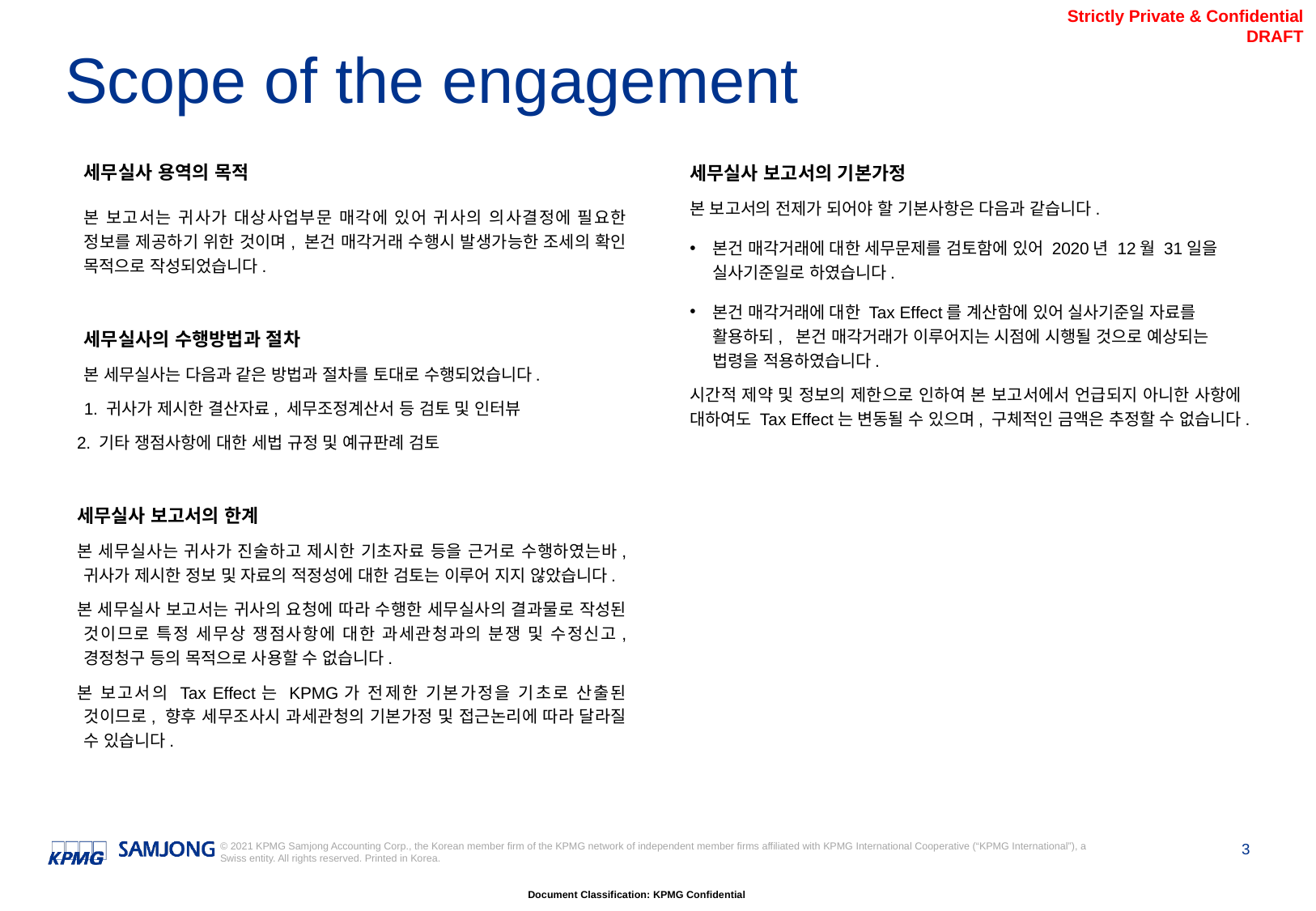

# Scope of the engagement
세무실사 용역의 목적
본 보고서는 귀사가 대상사업부문 매각에 있어 귀사의 의사결정에 필요한 정보를 제공하기 위한 것이며, 본건 매각거래 수행시 발생가능한 조세의 확인 목적으로 작성되었습니다.

세무실사의 수행방법과 절차
본 세무실사는 다음과 같은 방법과 절차를 토대로 수행되었습니다.
1. 귀사가 제시한 결산자료, 세무조정계산서 등 검토 및 인터뷰
2. 기타 쟁점사항에 대한 세법 규정 및 예규판례 검토

세무실사 보고서의 한계
본 세무실사는 귀사가 진술하고 제시한 기초자료 등을 근거로 수행하였는바, 귀사가 제시한 정보 및 자료의 적정성에 대한 검토는 이루어 지지 않았습니다.
본 세무실사 보고서는 귀사의 요청에 따라 수행한 세무실사의 결과물로 작성된 것이므로 특정 세무상 쟁점사항에 대한 과세관청과의 분쟁 및 수정신고, 경정청구 등의 목적으로 사용할 수 없습니다.
본 보고서의 Tax Effect는 KPMG가 전제한 기본가정을 기초로 산출된 것이므로, 향후 세무조사시 과세관청의 기본가정 및 접근논리에 따라 달라질 수 있습니다.

세무실사 보고서의 기본가정
본 보고서의 전제가 되어야 할 기본사항은 다음과 같습니다.
본건 매각거래에 대한 세무문제를 검토함에 있어 2020년 12월 31일을 실사기준일로 하였습니다.
본건 매각거래에 대한 Tax Effect를 계산함에 있어 실사기준일 자료를 활용하되,  본건 매각거래가 이루어지는 시점에 시행될 것으로 예상되는 법령을 적용하였습니다.
시간적 제약 및 정보의 제한으로 인하여 본 보고서에서 언급되지 아니한 사항에 대하여도 Tax Effect는 변동될 수 있으며, 구체적인 금액은 추정할 수 없습니다.